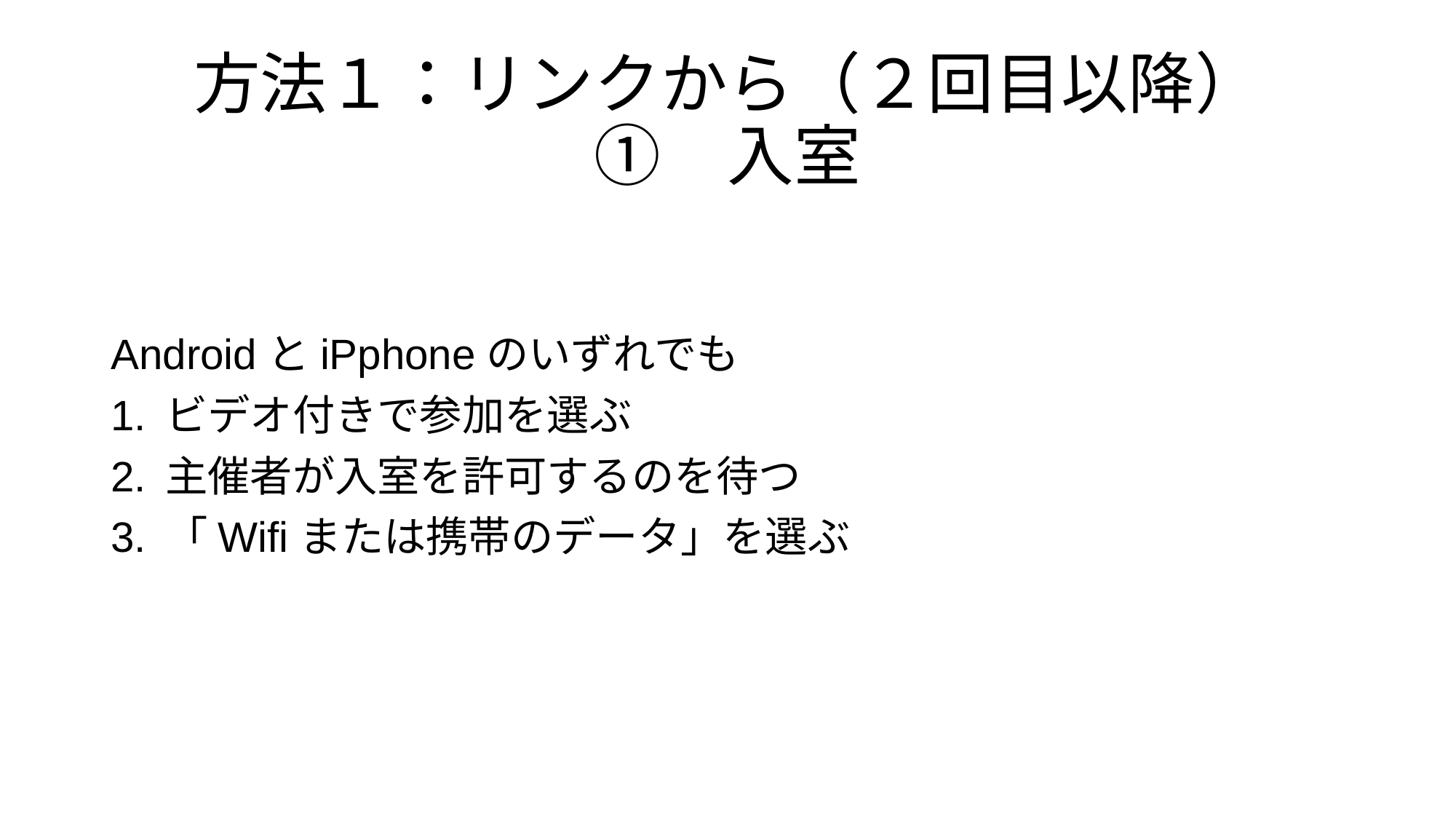

# 方法１：リンクから（２回目以降） ①　入室
AndroidとiPphoneのいずれでも
ビデオ付きで参加を選ぶ
主催者が入室を許可するのを待つ
「Wifiまたは携帯のデータ」を選ぶ